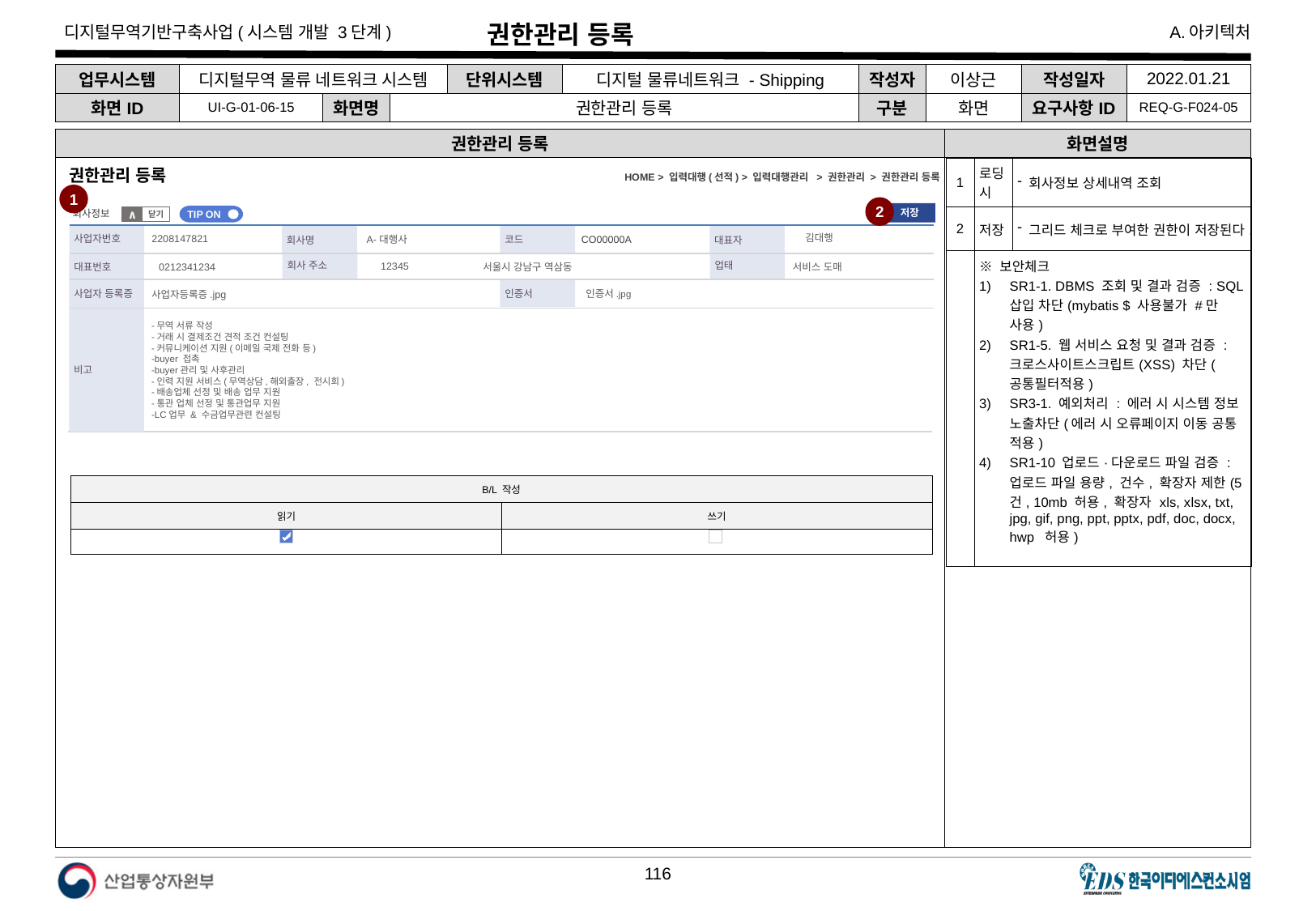

# 권한관리 등록
| 업무시스템 | 디지털무역 물류 네트워크 시스템 |  |  | 단위시스템 | 디지털 물류네트워크 - Shipping | 작성자 | 이상근 | 작성일자 | 2022.01.21 |
| --- | --- | --- | --- | --- | --- | --- | --- | --- | --- |
| 화면ID | UI-G-01-06-15 | 화면명 | 권한관리 등록 |  |  | 구분 | 화면 | 요구사항ID | REQ-G-F024-05 |
권한관리 등록

화면설명

| 1 | 로딩시 | 회사정보 상세내역 조회 |
| --- | --- | --- |
| 2 | 저장 | 그리드 체크로 부여한 권한이 저장된다. |
|  | ※ 보안체크 SR1-1. DBMS 조회 및 결과 검증 : SQL 삽입 차단(mybatis $ 사용불가 #만 사용) SR1-5. 웹 서비스 요청 및 결과 검증 : 크로스사이트스크립트(XSS) 차단(공통필터적용) SR3-1. 예외처리 : 에러 시 시스템 정보 노출차단(에러 시 오류페이지 이동 공통 적용) SR1-10 업로드·다운로드 파일 검증 : 업로드 파일 용량, 건수, 확장자 제한(5건, 10mb 허용, 확장자 xls, xlsx, txt, jpg, gif, png, ppt, pptx, pdf, doc, docx, hwp 허용) |  |
HOME > 입력대행(선적) > 입력대행관리  > 권한관리 > 권한관리 등록
권한관리 등록
1
2
회사정보
닫기
∧
저장
TIP ON

사업자번호
코드
회사명
대표자
A-대행사
김대행
2208147821
CO00000A
회사 주소
업태
대표번호
12345
서울시 강남구 역삼동
0212341234
서비스 도매
사업자 등록증
인증서
인증서.jpg
사업자등록증.jpg
비고
-무역 서류 작성
-거래 시 결제조건 견적 조건 컨설팅
-커뮤니케이션 지원(이메일 국제 전화 등)
-buyer 접촉
-buyer관리 및 사후관리
-인력 지원 서비스(무역상담,해외출장, 전시회)
-배송업체 선정 및 배송 업무 지원
-통관 업체 선정 및 통관업무 지원
-LC업무 & 수금업무관련 컨설팅
| B/L 작성 |  |
| --- | --- |
| 읽기 | 쓰기 |
|  |  |